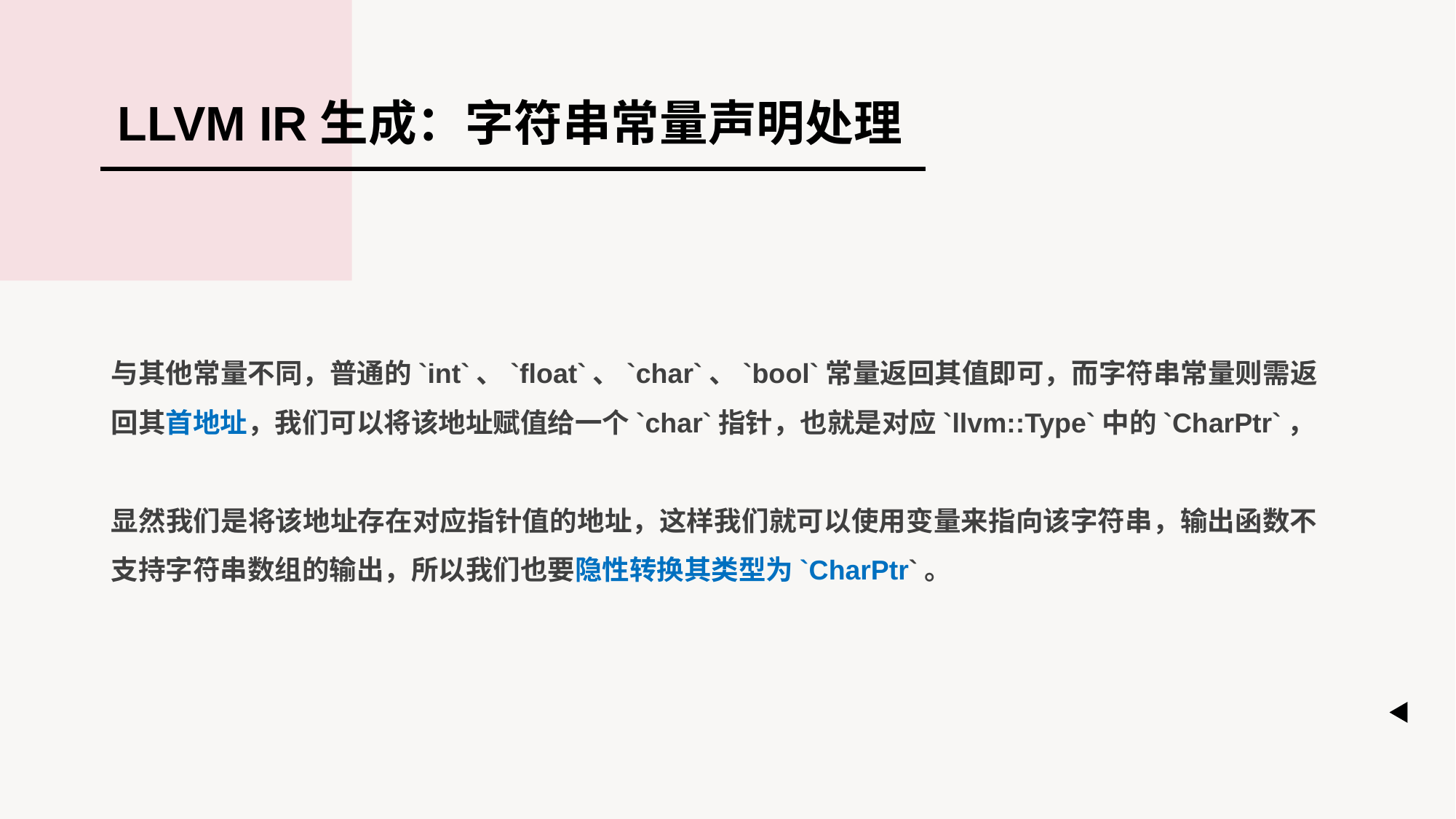

LLVM IR生成：字符串常量声明处理
与其他常量不同，普通的`int`、`float`、`char`、`bool`常量返回其值即可，而字符串常量则需返回其首地址，我们可以将该地址赋值给一个`char`指针，也就是对应`llvm::Type`中的`CharPtr`，

显然我们是将该地址存在对应指针值的地址，这样我们就可以使用变量来指向该字符串，输出函数不支持字符串数组的输出，所以我们也要隐性转换其类型为`CharPtr`。